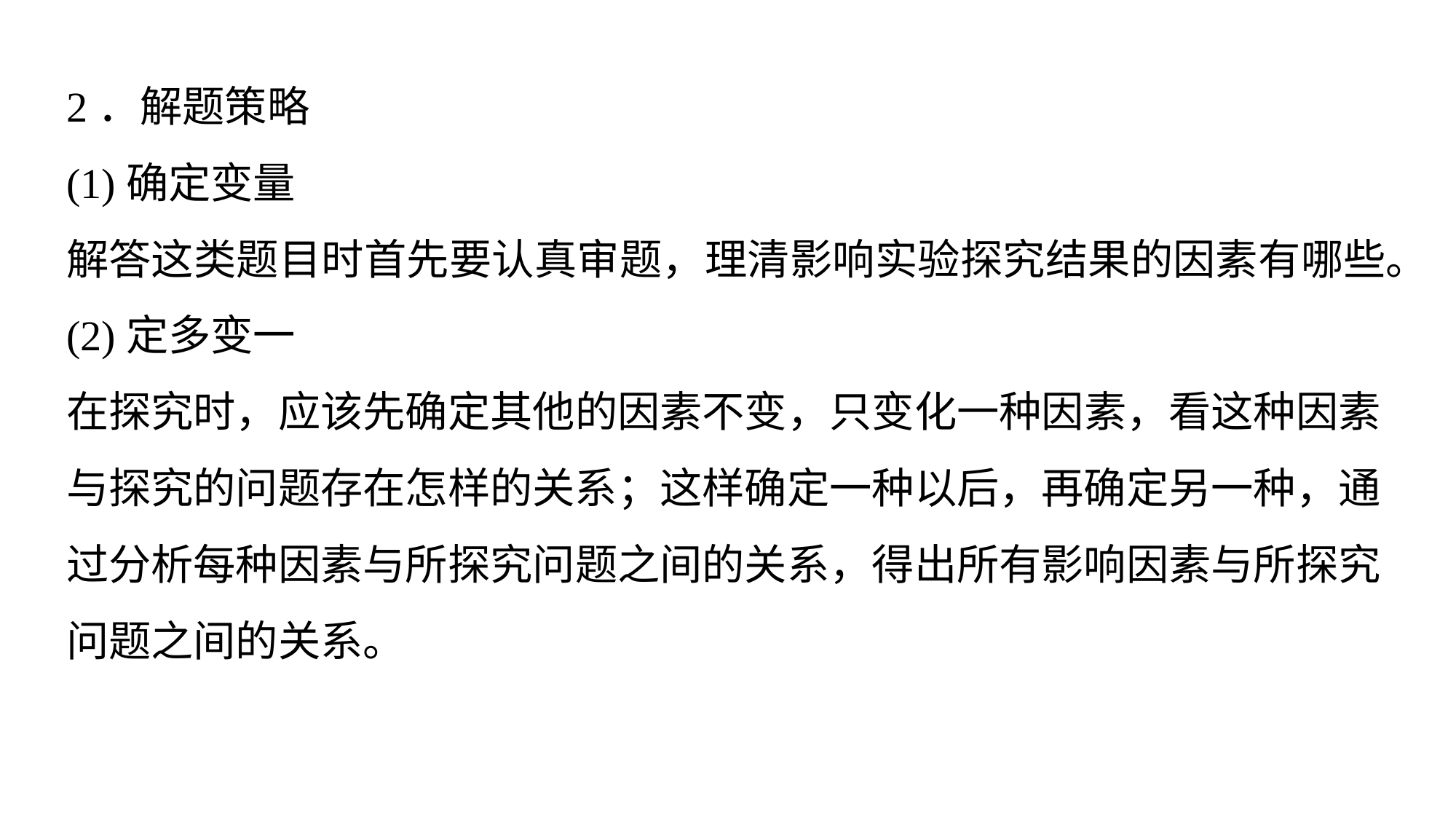

2．解题策略
(1)确定变量
解答这类题目时首先要认真审题，理清影响实验探究结果的因素有哪些。
(2)定多变一
在探究时，应该先确定其他的因素不变，只变化一种因素，看这种因素与探究的问题存在怎样的关系；这样确定一种以后，再确定另一种，通过分析每种因素与所探究问题之间的关系，得出所有影响因素与所探究问题之间的关系。